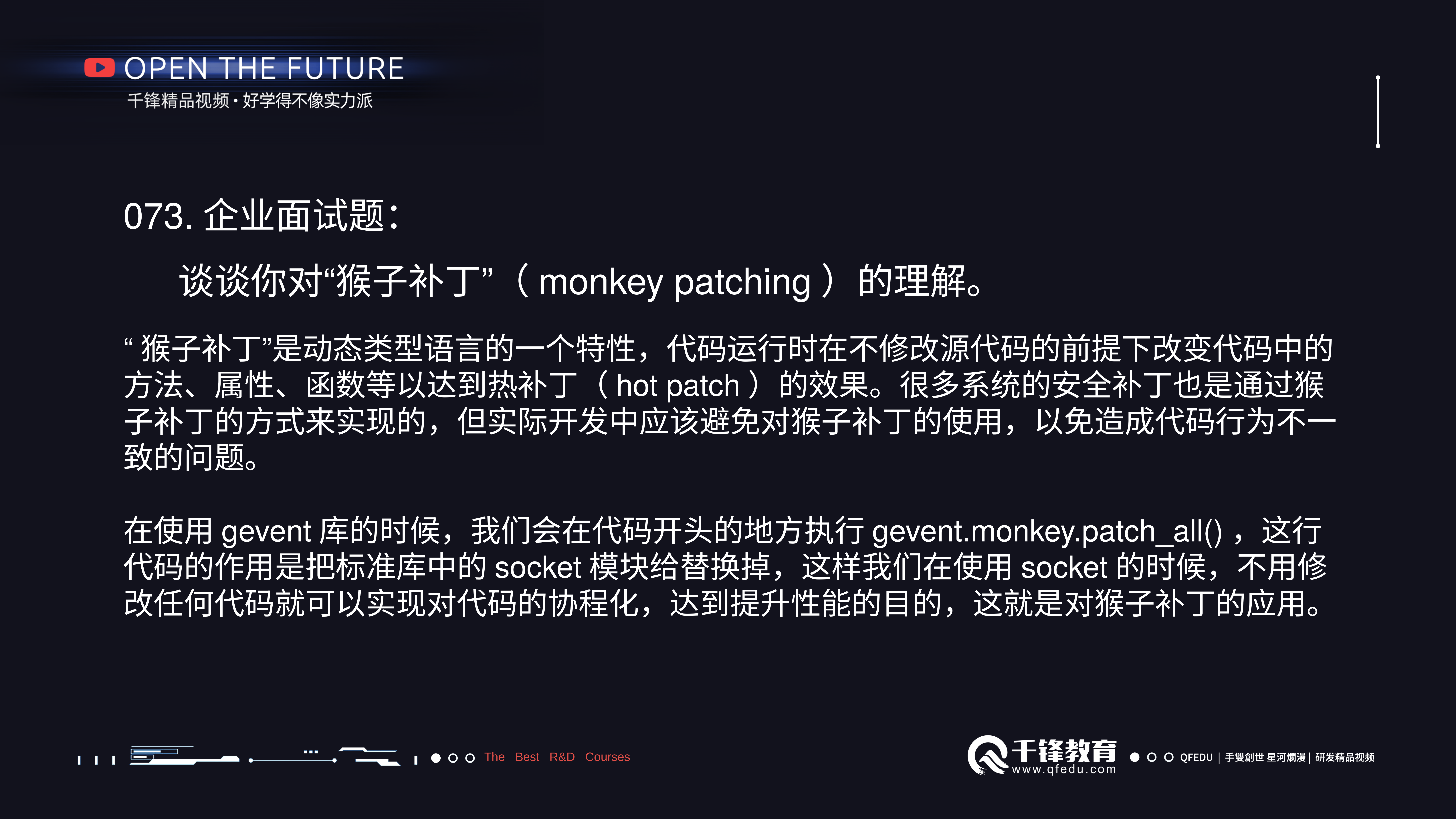

073.企业面试题：
谈谈你对“猴子补丁”（monkey patching）的理解。
“猴子补丁”是动态类型语言的一个特性，代码运行时在不修改源代码的前提下改变代码中的方法、属性、函数等以达到热补丁（hot patch）的效果。很多系统的安全补丁也是通过猴子补丁的方式来实现的，但实际开发中应该避免对猴子补丁的使用，以免造成代码行为不一致的问题。

在使用gevent库的时候，我们会在代码开头的地方执行gevent.monkey.patch_all()，这行代码的作用是把标准库中的socket模块给替换掉，这样我们在使用socket的时候，不用修改任何代码就可以实现对代码的协程化，达到提升性能的目的，这就是对猴子补丁的应用。